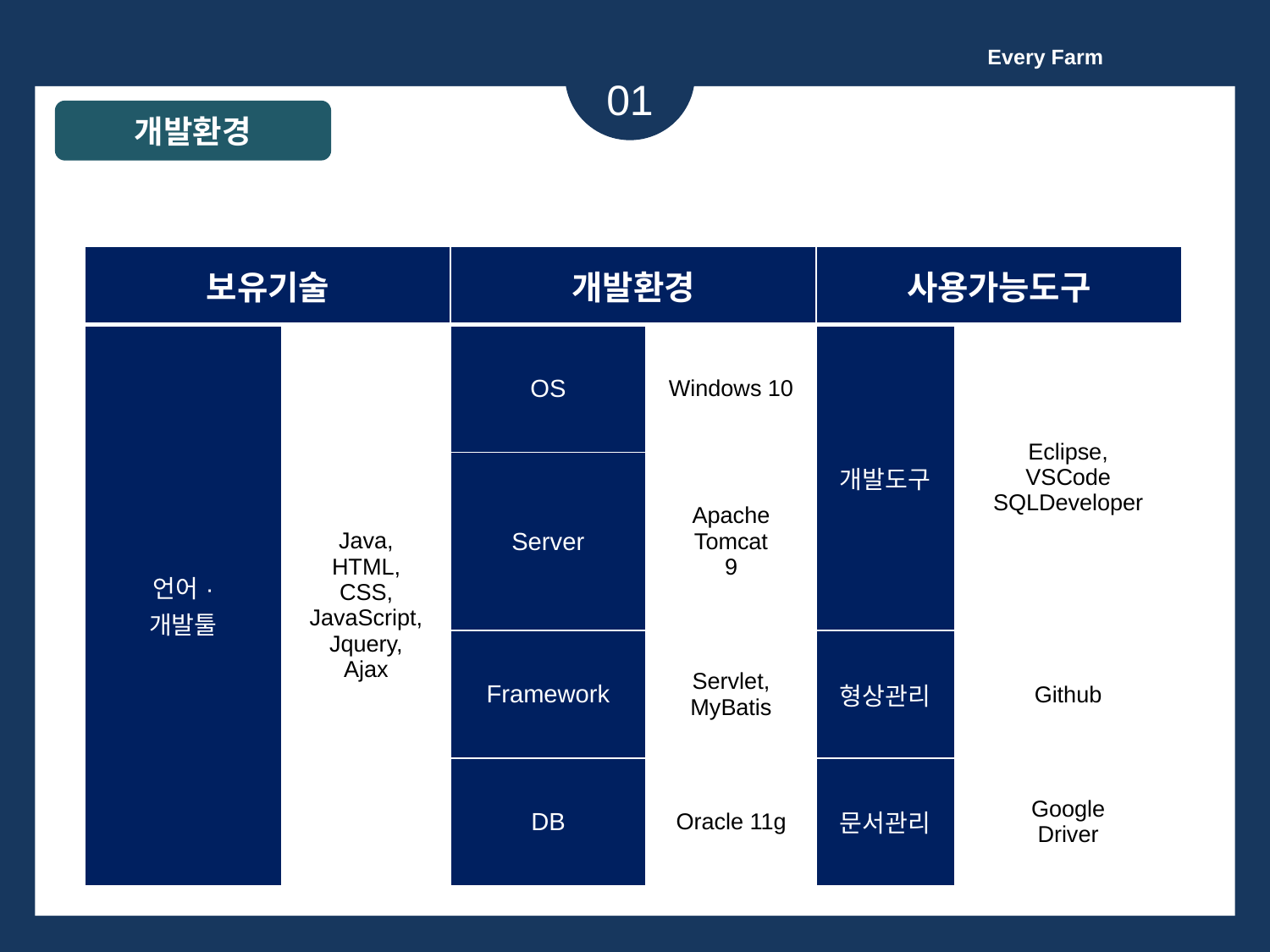

Every Farm
01

개발환경
| 보유기술 |  | 개발환경 |  | 사용가능도구 |  |
| --- | --- | --- | --- | --- | --- |
| 언어· 개발툴 | Java, HTML, CSS, JavaScript, Jquery, Ajax | OS | Windows 10 | 개발도구 | Eclipse, VSCode SQLDeveloper |
|  |  | Server | Apache Tomcat 9 |  |  |
|  |  | Framework | Servlet, MyBatis | 형상관리 | Github |
|  |  | DB | Oracle 11g | 문서관리 | Google Driver |